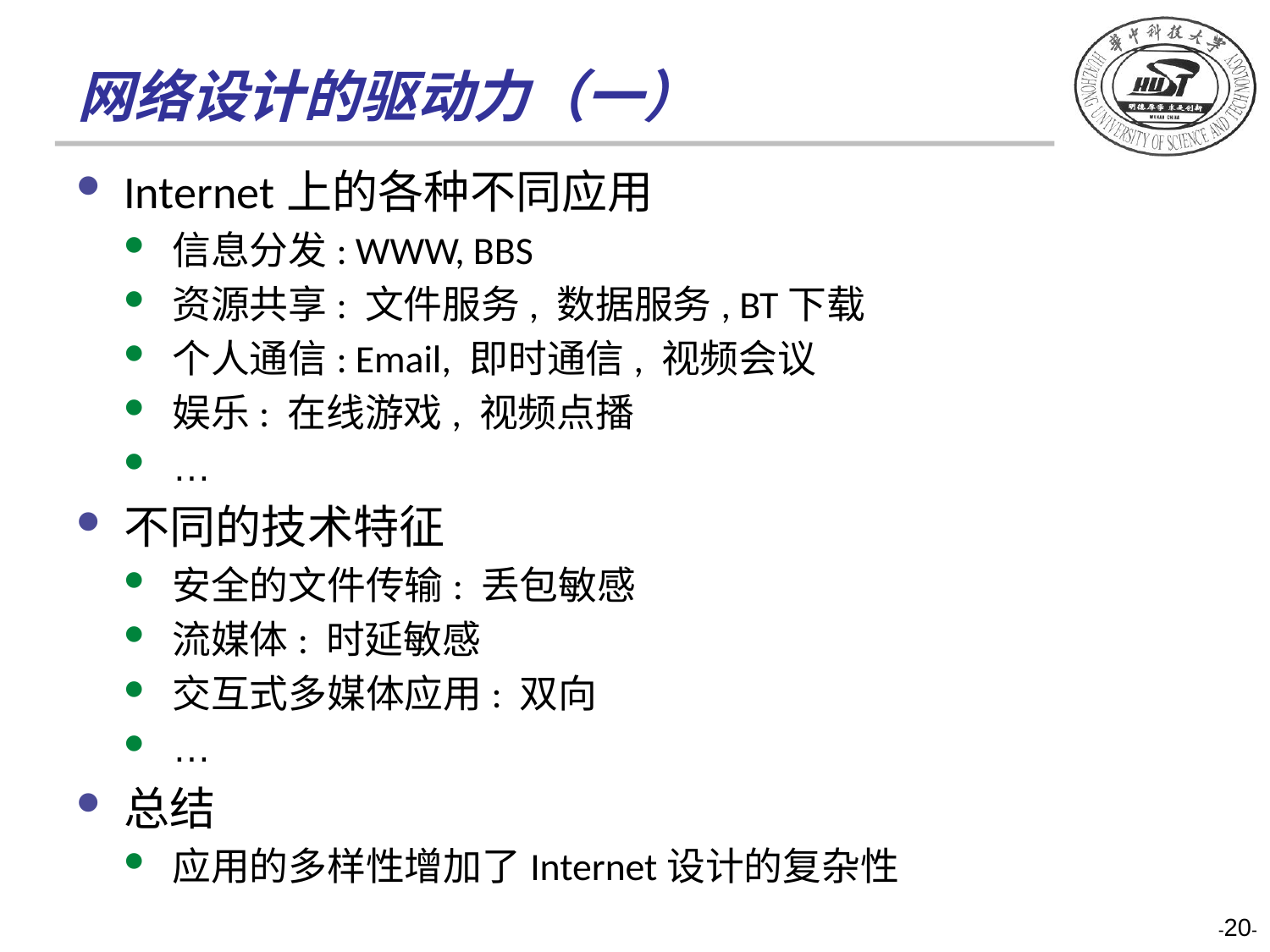

网络设计的驱动力（一）
Internet上的各种不同应用
信息分发: WWW, BBS
资源共享: 文件服务, 数据服务, BT下载
个人通信: Email, 即时通信, 视频会议
娱乐: 在线游戏, 视频点播
…
不同的技术特征
安全的文件传输: 丢包敏感
流媒体: 时延敏感
交互式多媒体应用: 双向
…
总结
应用的多样性增加了Internet设计的复杂性
-20-